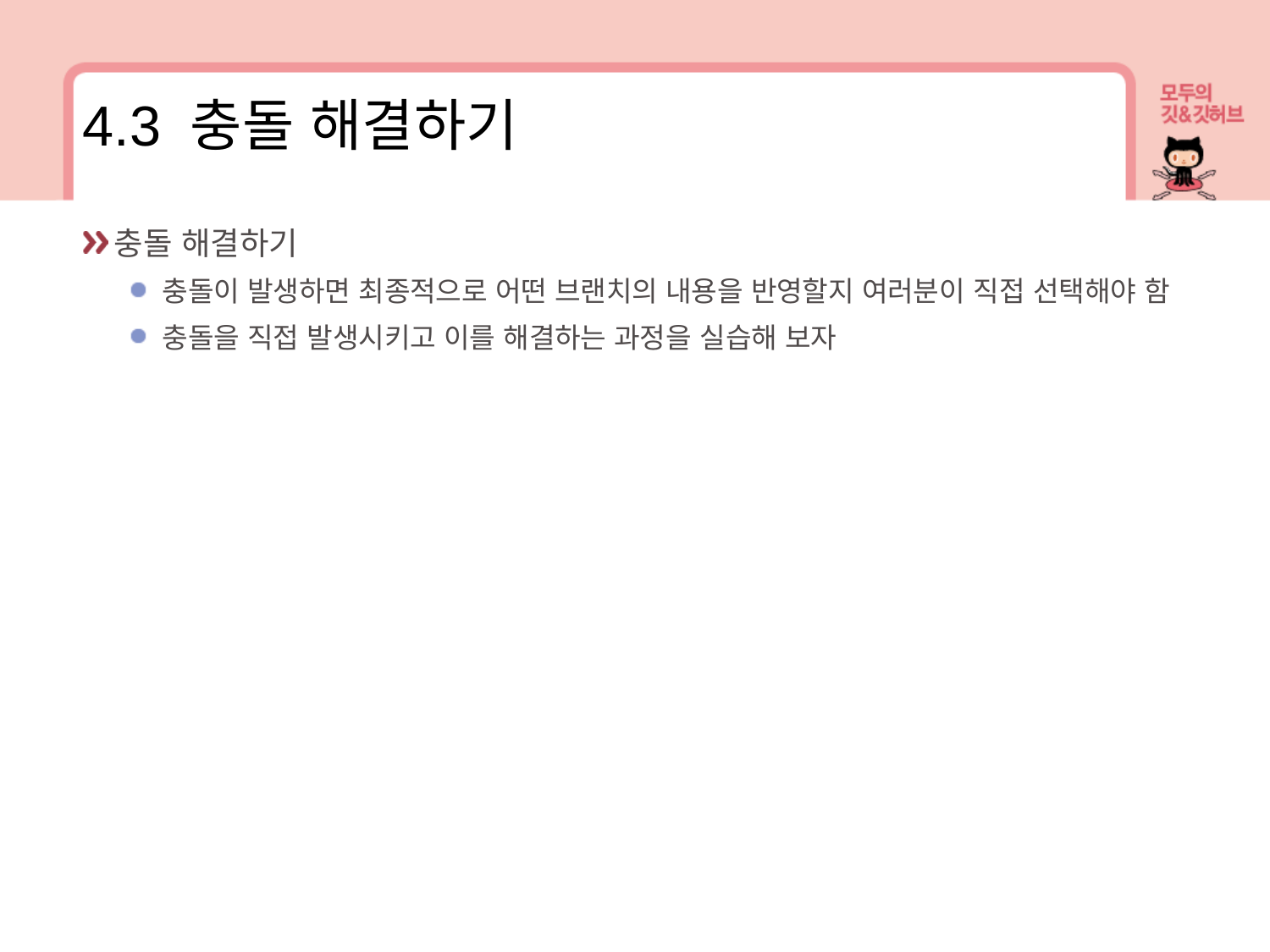

4.3 충돌 해결하기
충돌 해결하기
충돌이 발생하면 최종적으로 어떤 브랜치의 내용을 반영할지 여러분이 직접 선택해야 함
충돌을 직접 발생시키고 이를 해결하는 과정을 실습해 보자